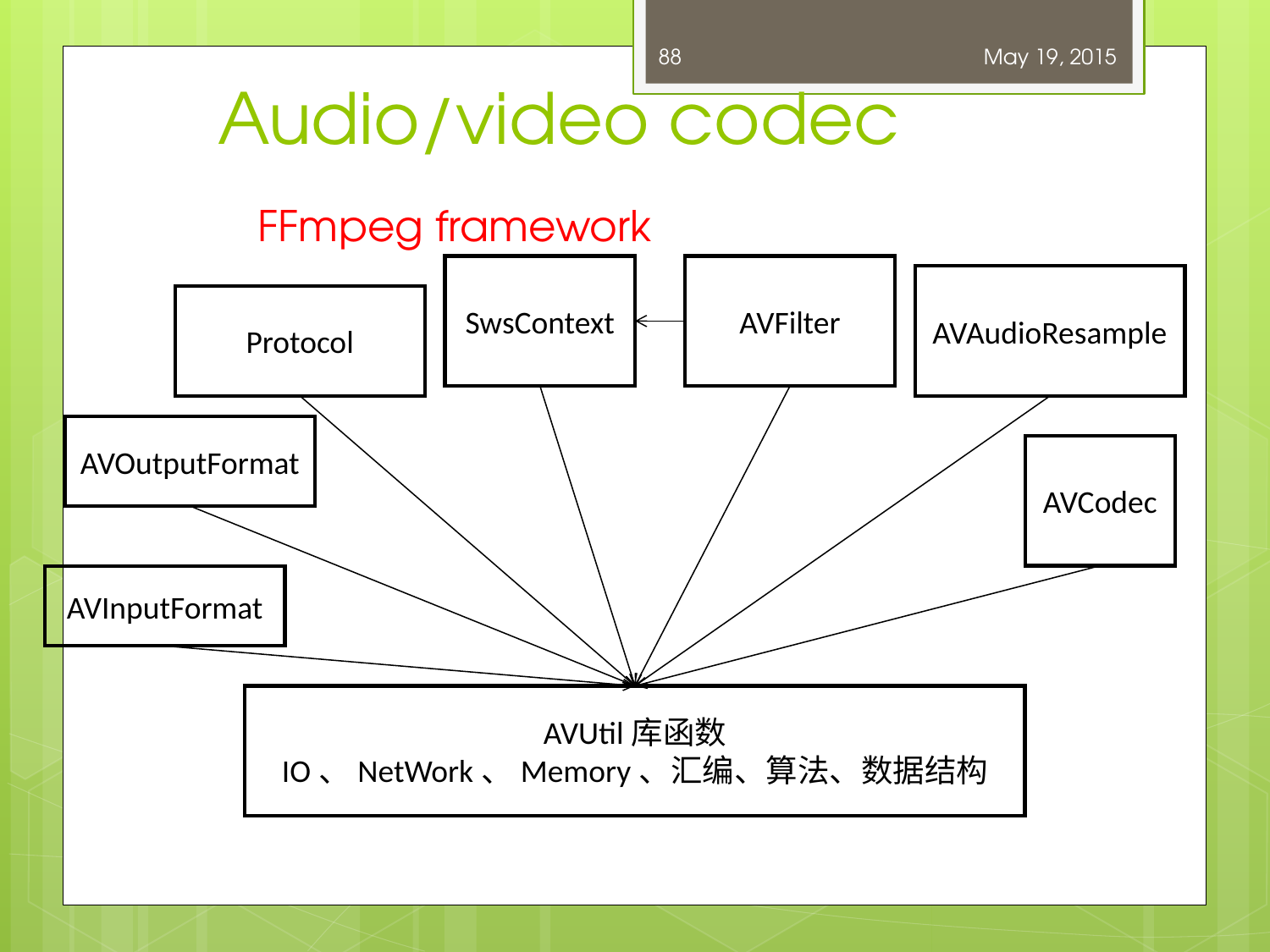

88
May 19, 2015
# Audio/video codec
FFmpeg framework
SwsContext
AVFilter
AVAudioResample
Protocol
AVOutputFormat
AVCodec
AVInputFormat
AVUtil库函数
IO、NetWork、Memory、汇编、算法、数据结构